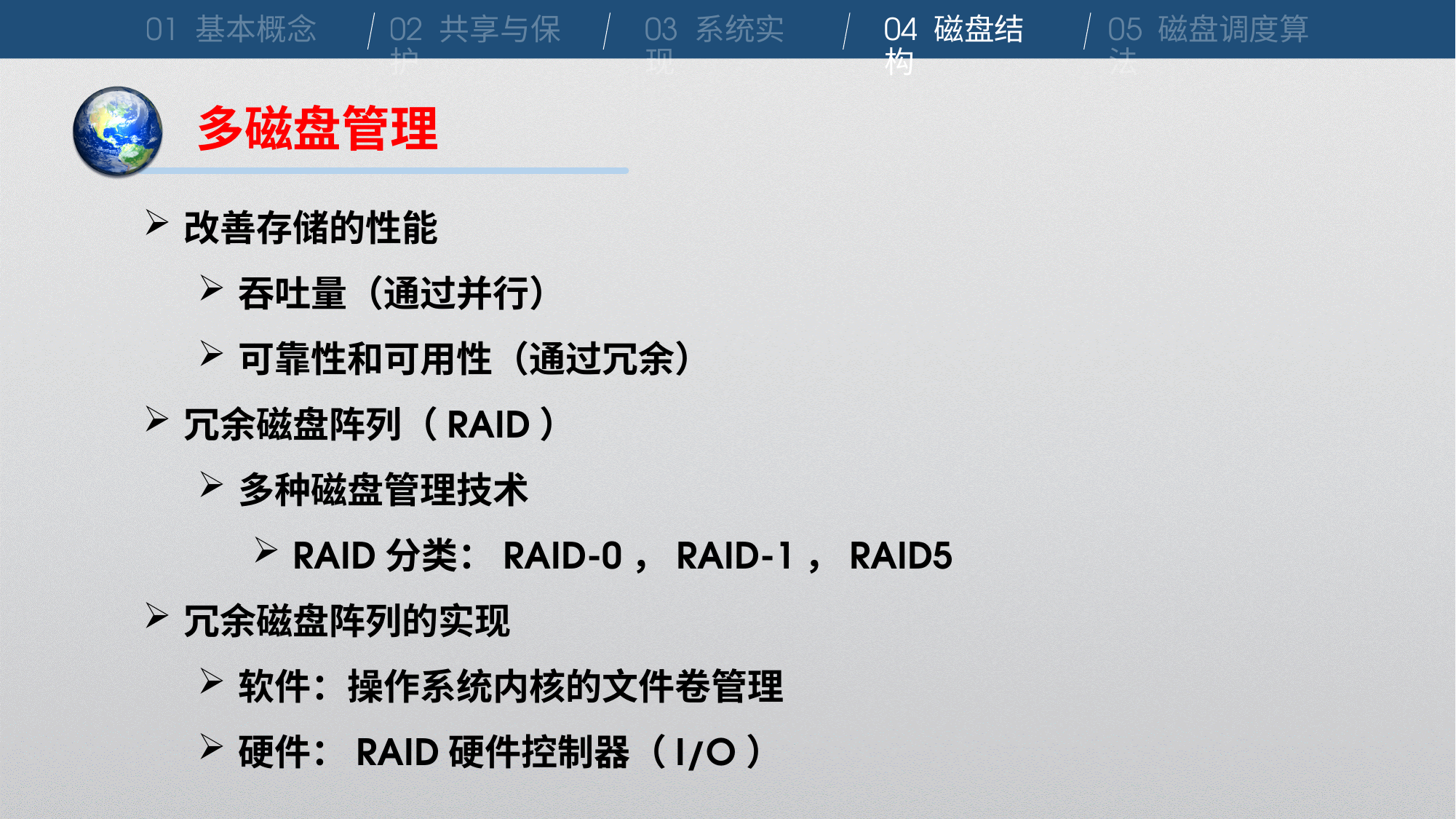

01 基本概念
02 共享与保护
03 系统实现
04 磁盘结构
05 磁盘调度算法
多磁盘管理
改善存储的性能
吞吐量（通过并行）
可靠性和可用性（通过冗余）
冗余磁盘阵列（RAID）
多种磁盘管理技术
RAID分类：RAID-0，RAID-1，RAID5
冗余磁盘阵列的实现
软件：操作系统内核的文件卷管理
硬件：RAID硬件控制器（I/O）